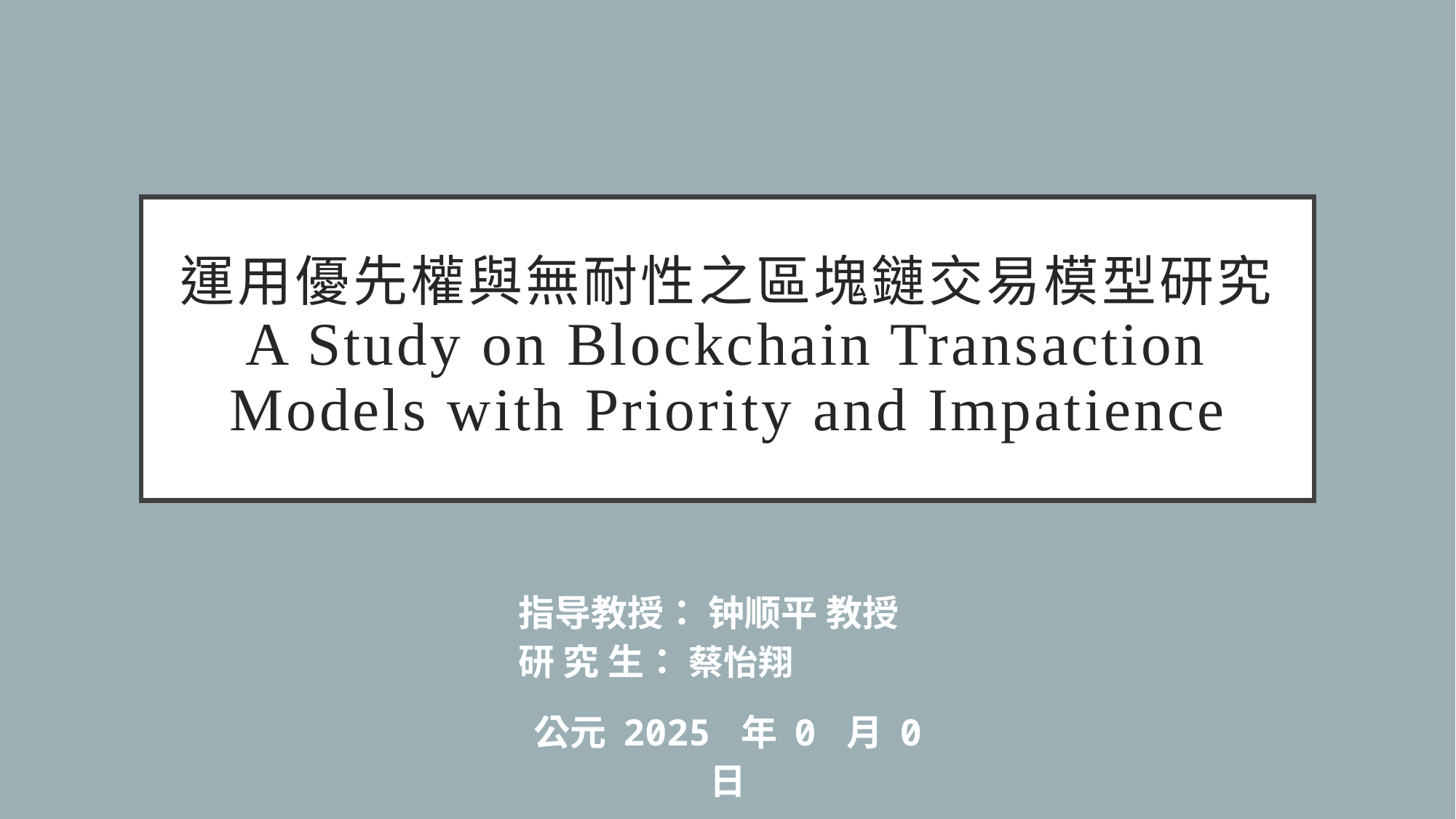

# 運用優先權與無耐性之區塊鏈交易模型研究 A Study on Blockchain Transaction Models with Priority and Impatience
指导教授： 钟顺平 教授
研 究 生： 蔡怡翔
公元 2025 年 0 月 0 日